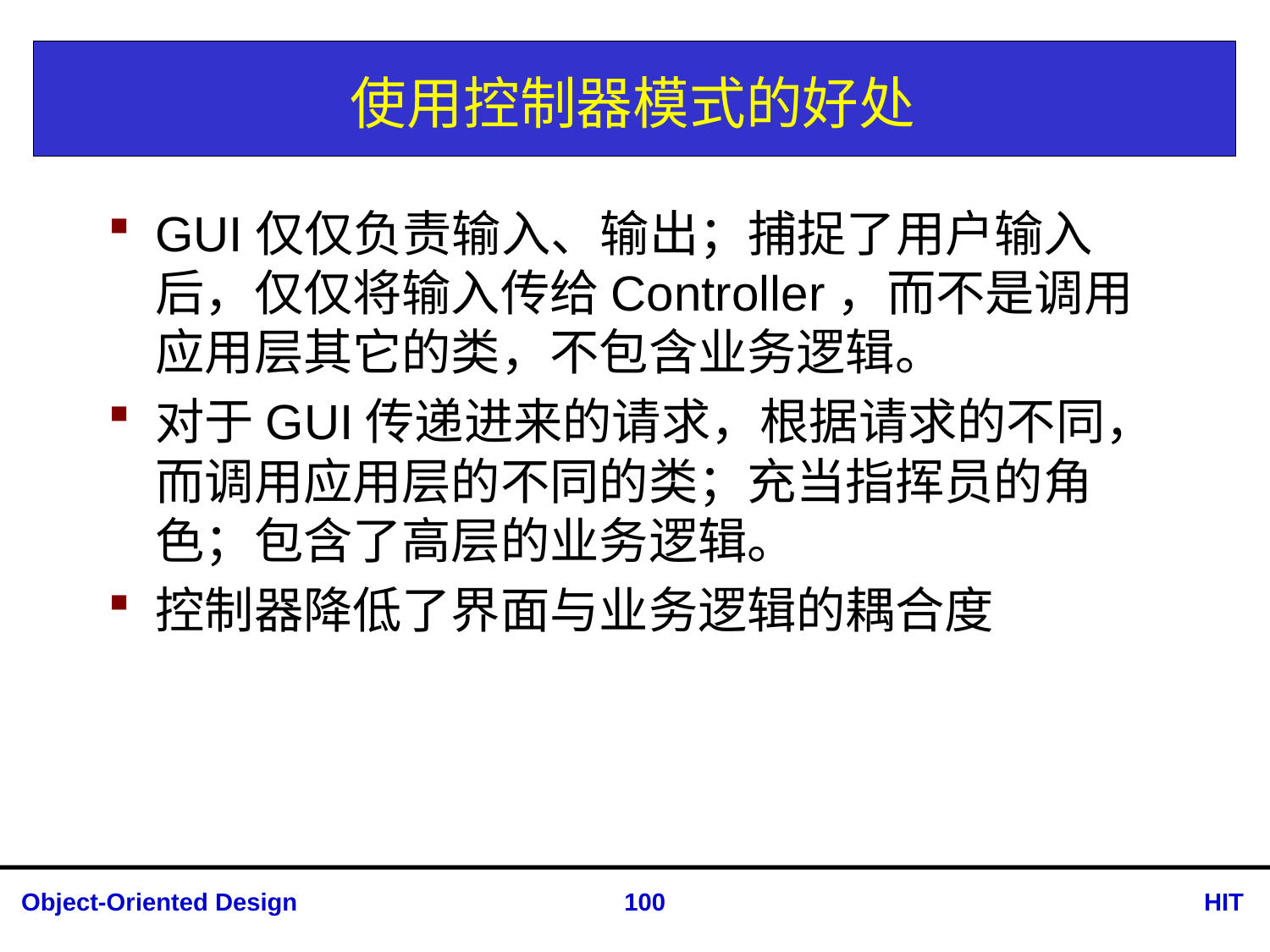

# 使用控制器模式的好处
GUI仅仅负责输入、输出；捕捉了用户输入后，仅仅将输入传给Controller，而不是调用应用层其它的类，不包含业务逻辑。
对于GUI传递进来的请求，根据请求的不同，而调用应用层的不同的类；充当指挥员的角色；包含了高层的业务逻辑。
控制器降低了界面与业务逻辑的耦合度